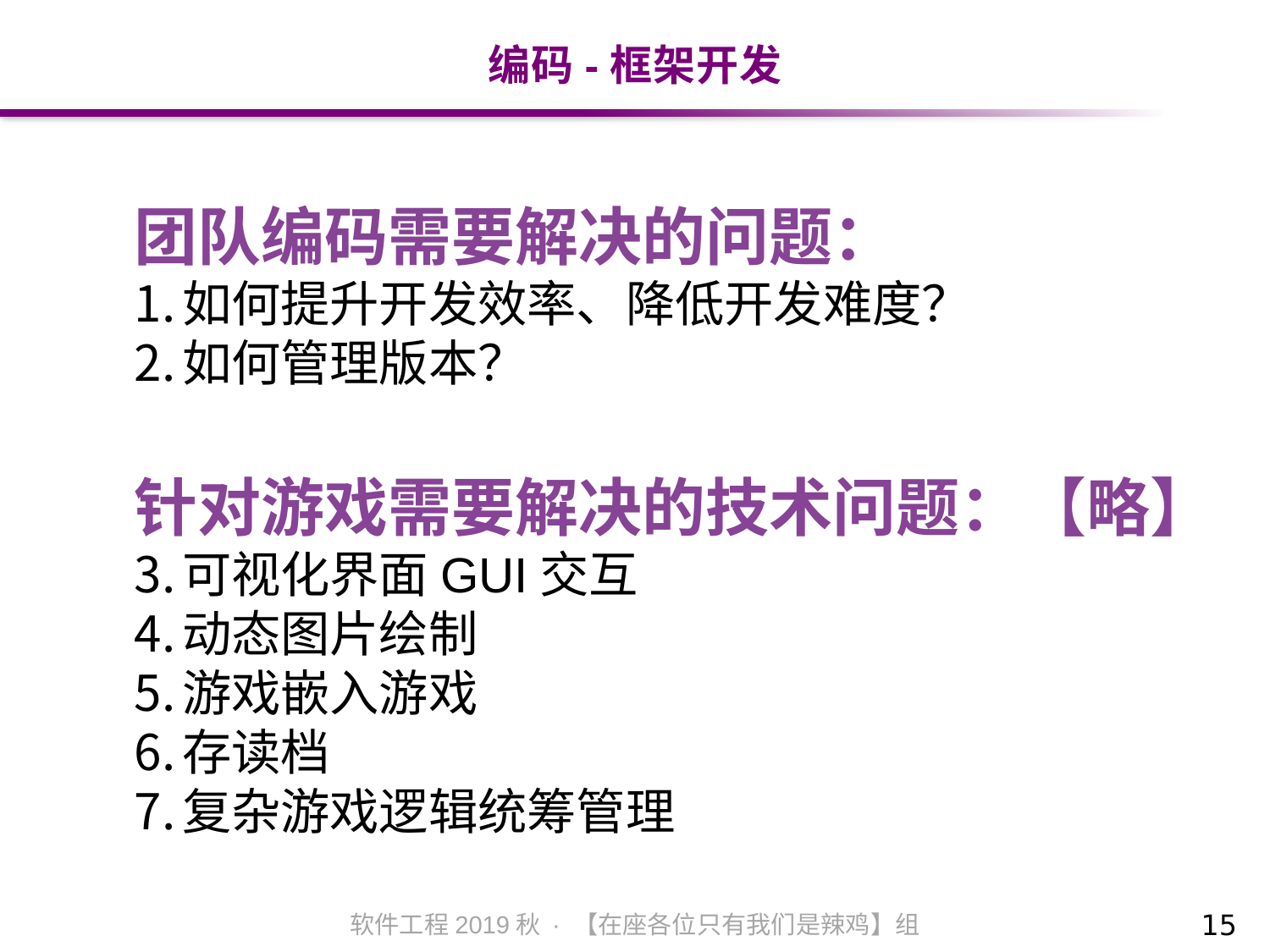

# 编码-框架开发
团队编码需要解决的问题：
如何提升开发效率、降低开发难度？
如何管理版本？

针对游戏需要解决的技术问题：【略】
可视化界面GUI交互
动态图片绘制
游戏嵌入游戏
存读档
复杂游戏逻辑统筹管理
15